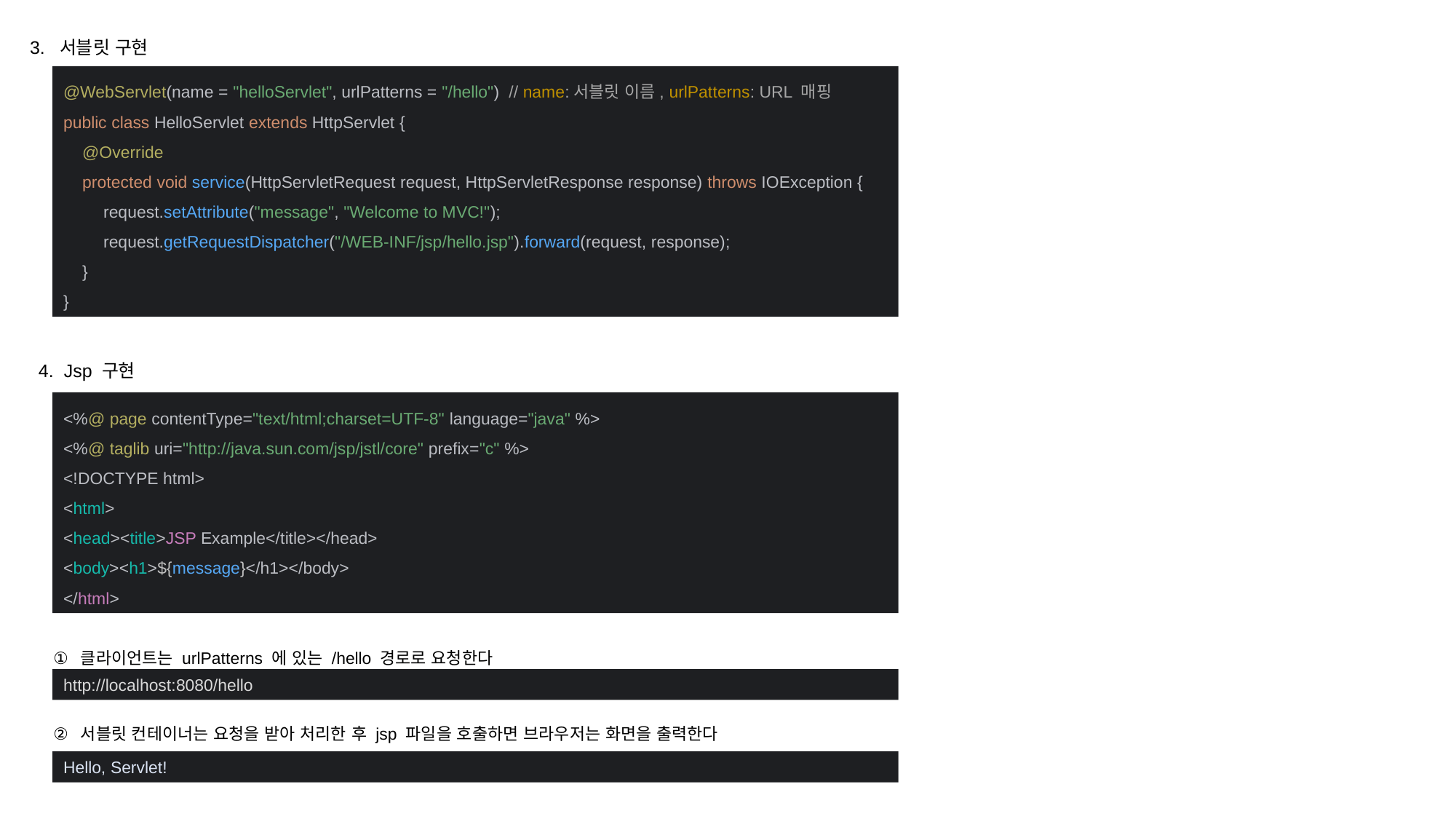

3.  서블릿 구현
@WebServlet(name = "helloServlet", urlPatterns = "/hello")  // name:서블릿 이름, urlPatterns: URL 매핑
public class HelloServlet extends HttpServlet {
    @Override
    protected void service(HttpServletRequest request, HttpServletResponse response) throws IOException {
    request.setAttribute("message", "Welcome to MVC!");
    request.getRequestDispatcher("/WEB-INF/jsp/hello.jsp").forward(request, response);
    }
}
4.  Jsp 구현
<%@ page contentType="text/html;charset=UTF-8" language="java" %>
<%@ taglib uri="http://java.sun.com/jsp/jstl/core" prefix="c" %>
<!DOCTYPE html>
<html>
<head><title>JSP Example</title></head>
<body><h1>${message}</h1></body>
</html>
클라이언트는 urlPatterns 에 있는 /hello 경로로 요청한다

서블릿 컨테이너는 요청을 받아 처리한 후 jsp 파일을 호출하면 브라우저는 화면을 출력한다
http://localhost:8080/hello
Hello, Servlet!